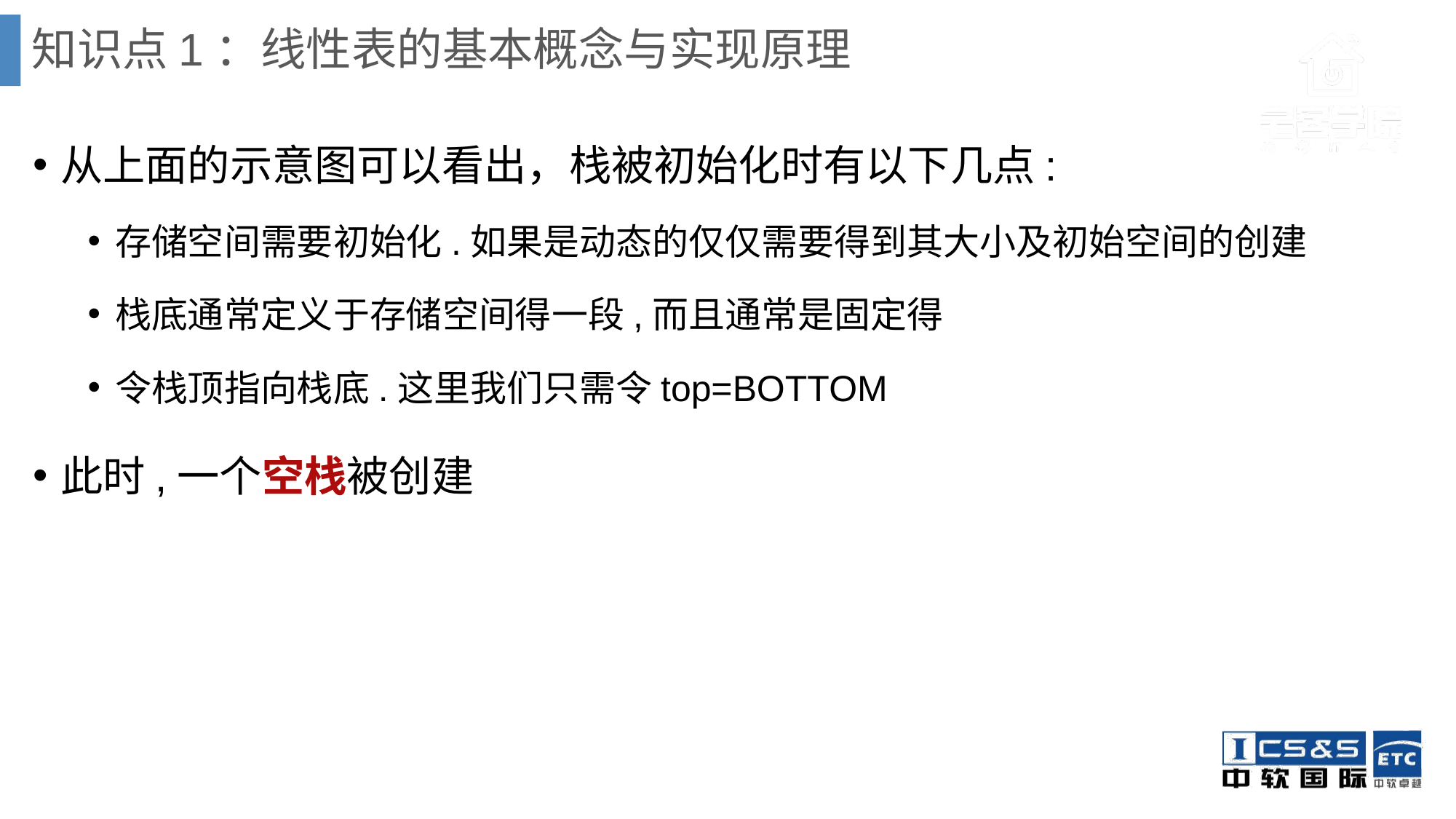

# 知识点1：线性表的基本概念与实现原理
从上面的示意图可以看出，栈被初始化时有以下几点:
存储空间需要初始化.如果是动态的仅仅需要得到其大小及初始空间的创建
栈底通常定义于存储空间得一段,而且通常是固定得
令栈顶指向栈底.这里我们只需令top=BOTTOM
此时,一个空栈被创建